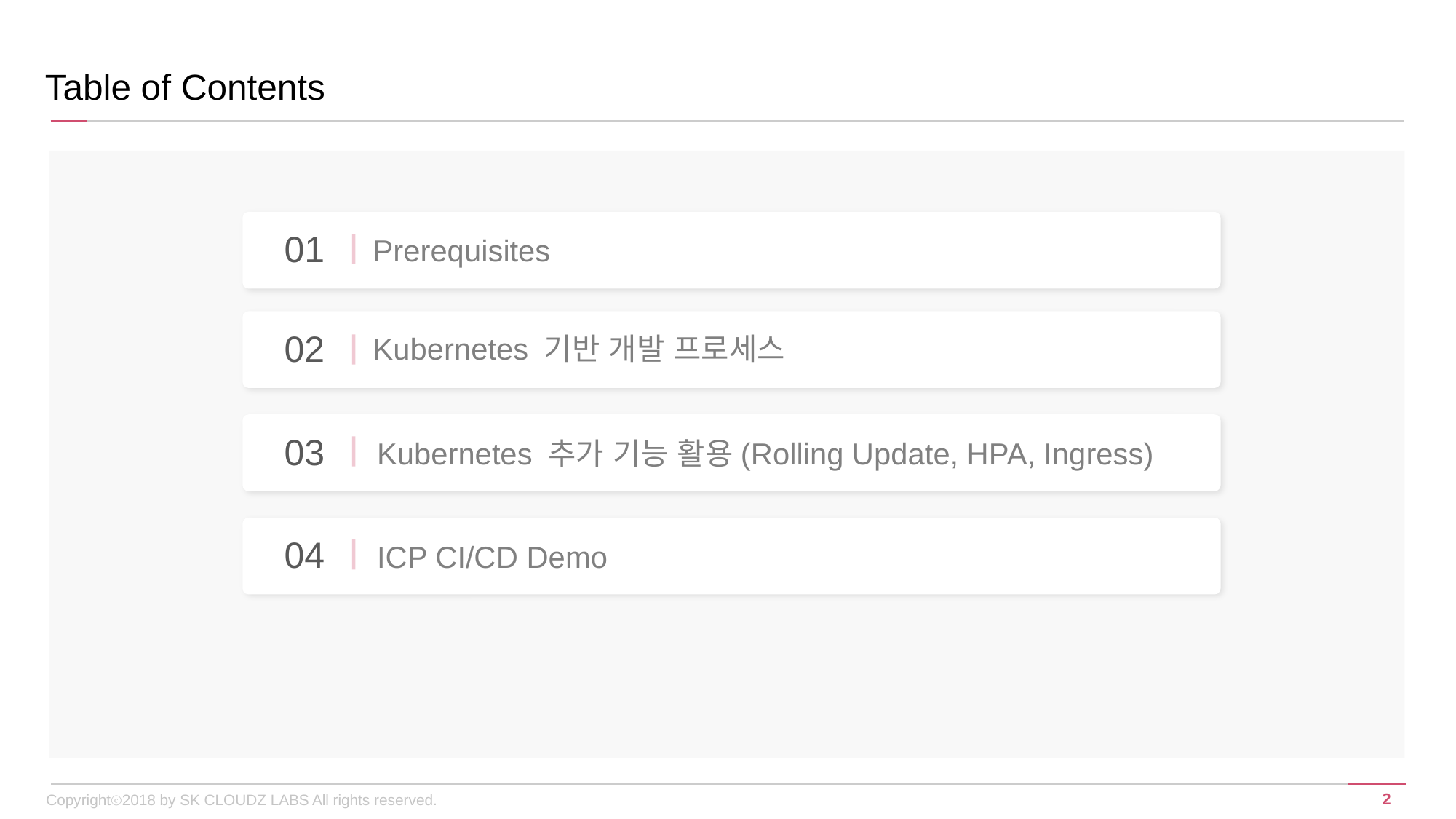

Table of Contents

01
Prerequisites
ㅇㅇㅇㅇ ㅇㅇㅇㄹ
02
Kubernetes 기반 개발 프로세스
ㄴㄴㄴㄴccnrk
03
Kubernetes 추가 기능 활용(Rolling Update, HPA, Ingress)
ㄴㄴㄴㄴccnrk
04
ICP CI/CD Demo
Copyrightⓒ2018 by SK CLOUDZ LABS All rights reserved.